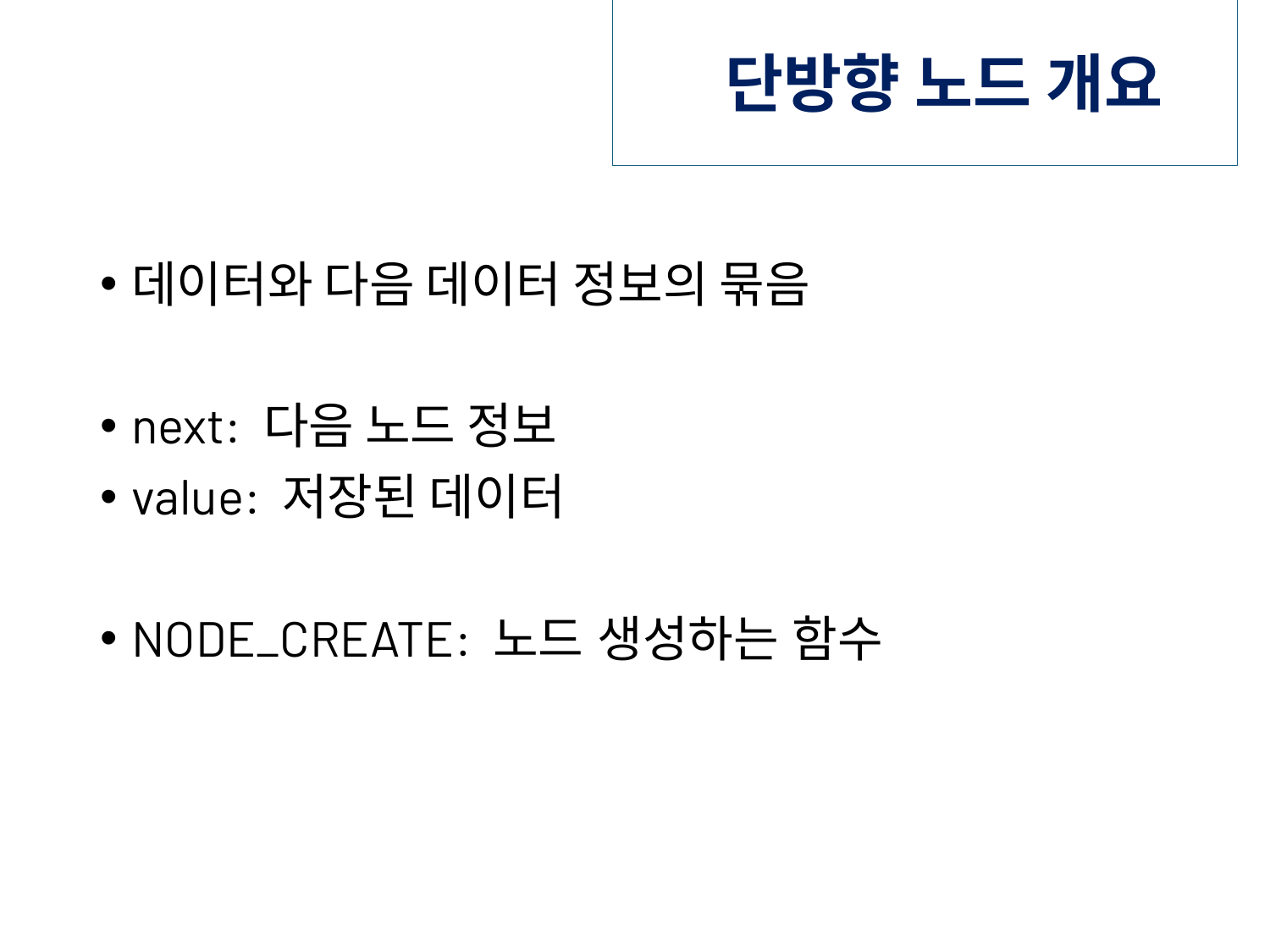

# 단방향 노드 개요
데이터와 다음 데이터 정보의 묶음

next: 다음 노드 정보
value: 저장된 데이터

NODE_CREATE: 노드 생성하는 함수